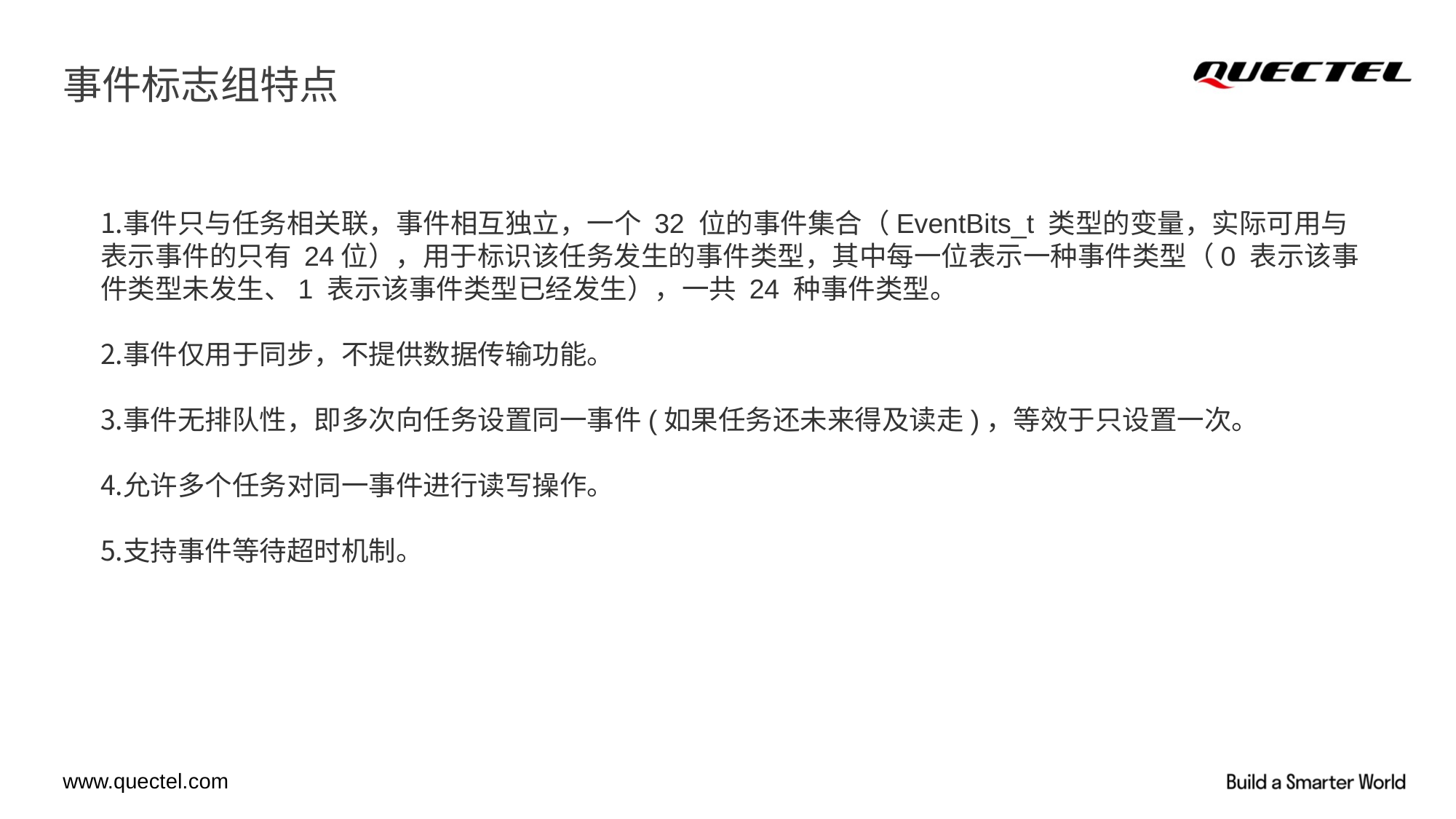

# 事件标志组特点
事件只与任务相关联，事件相互独立，一个 32 位的事件集合（EventBits_t 类型的变量，实际可用与表示事件的只有 24位），用于标识该任务发生的事件类型，其中每一位表示一种事件类型（0 表示该事件类型未发生、1 表示该事件类型已经发生），一共 24 种事件类型。

事件仅用于同步，不提供数据传输功能。

事件无排队性，即多次向任务设置同一事件(如果任务还未来得及读走)，等效于只设置一次。

允许多个任务对同一事件进行读写操作。

支持事件等待超时机制。